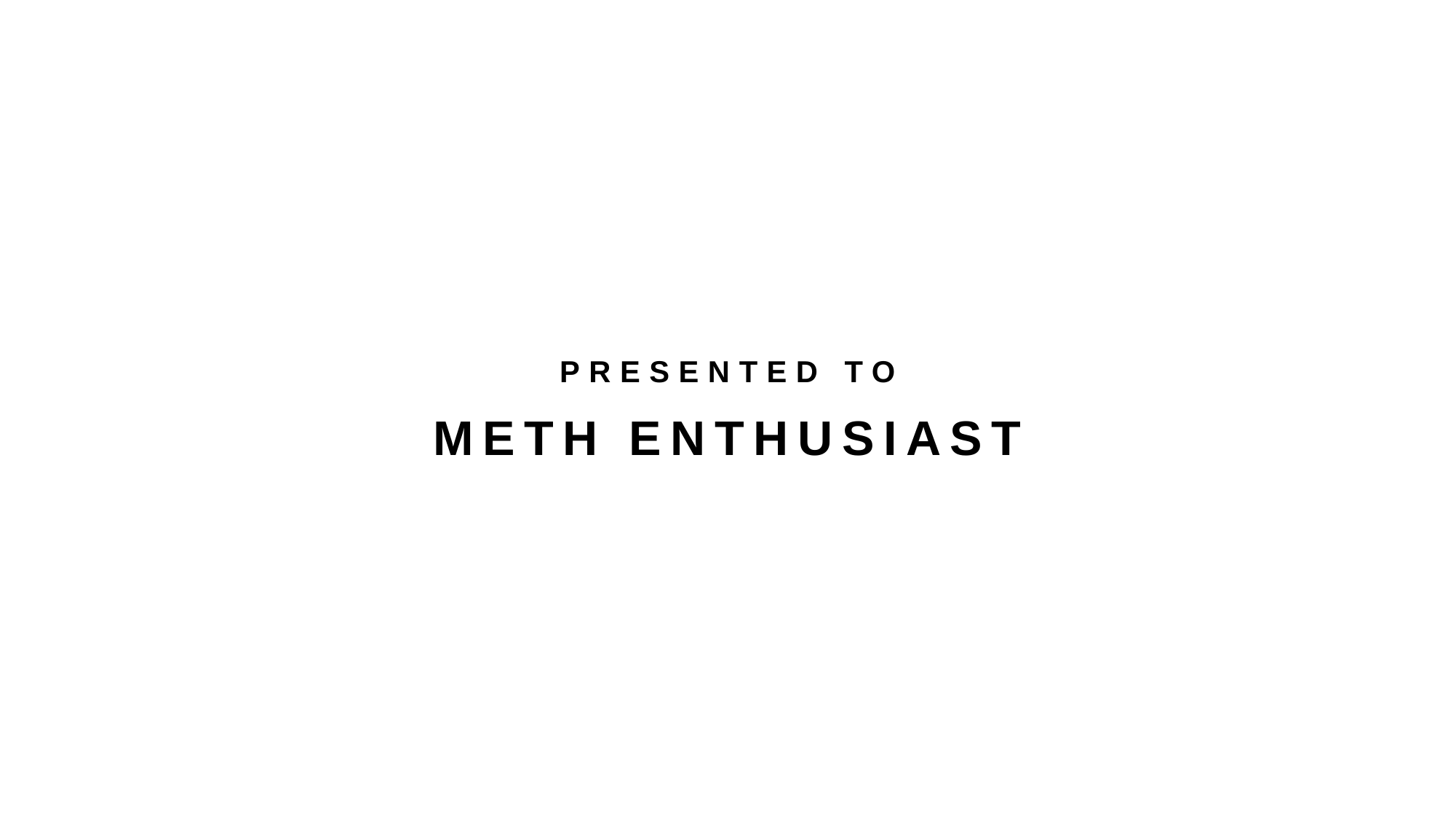

PRESENTED TO

METH ENTHUSIAST
谢品文（43）
何胜威（25）
刘爱恩（11）
关宇涵（05）
号称理科高数最难的章节之一
圆锥曲线
Conic Section